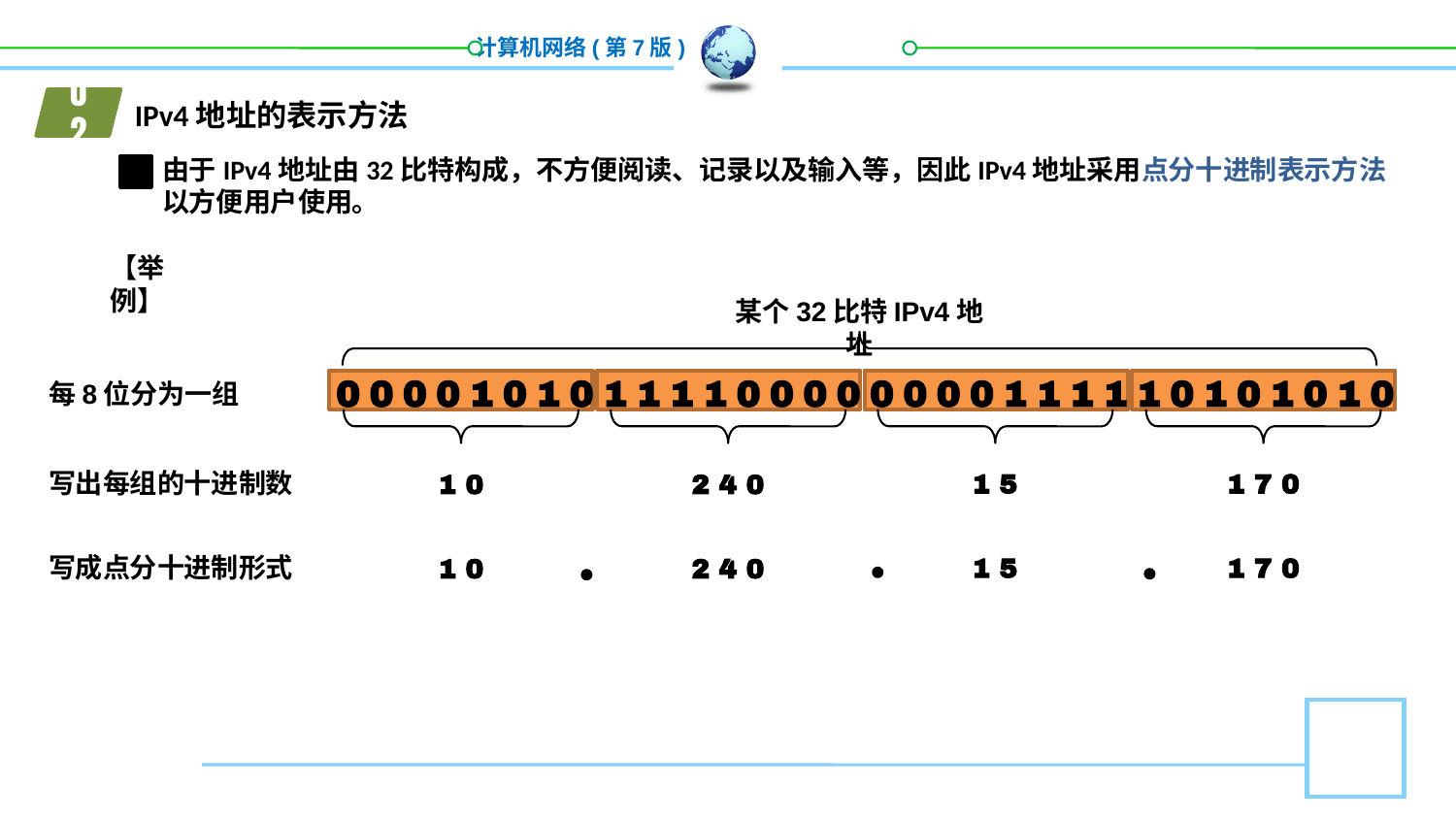

02
IPv4地址的表示方法
由于IPv4地址由32比特构成，不方便阅读、记录以及输入等，因此IPv4地址采用点分十进制表示方法以方便用户使用。

【举例】

某个32比特IPv4地址

00001010111100000000111110101010
每8位分为一组

15
170
写出每组的十进制数
10
240
15
170
写成点分十进制形式
10
240